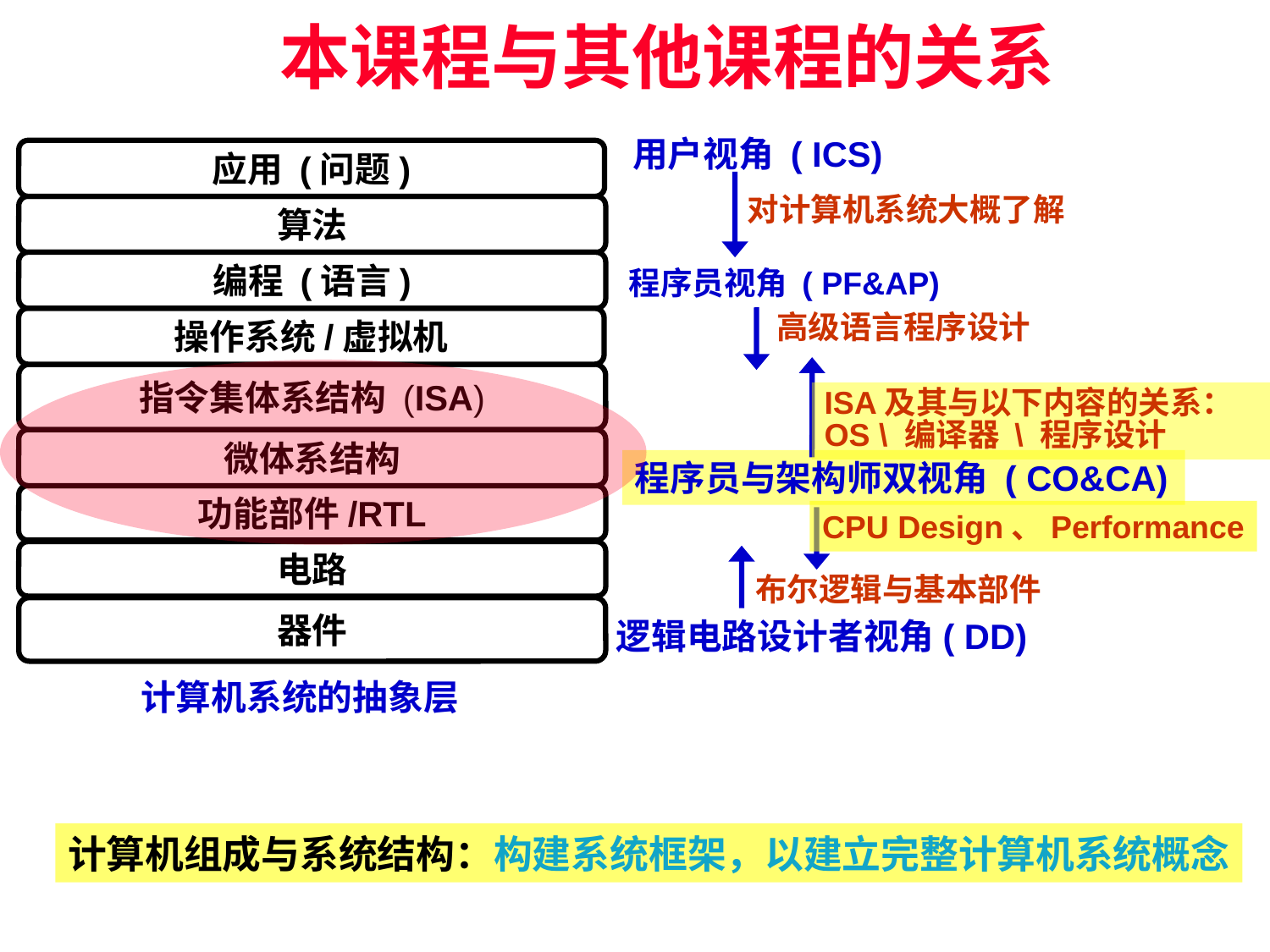

本课程与其他课程的关系
 用户视角 ( ICS)

对计算机系统大概了解
应用 (问题)
算法
编程 (语言)
操作系统/虚拟机
指令集体系结构 (ISA)
微体系结构
功能部件/RTL
电路
器件
程序员视角 ( PF&AP)
高级语言程序设计

ISA及其与以下内容的关系：
OS \ 编译器 \ 程序设计
程序员与架构师双视角 ( CO&CA)
CPU Design、Performance

逻辑电路设计者视角( DD)
布尔逻辑与基本部件
    计算机系统的抽象层
计算机组成与系统结构：构建系统框架，以建立完整计算机系统概念